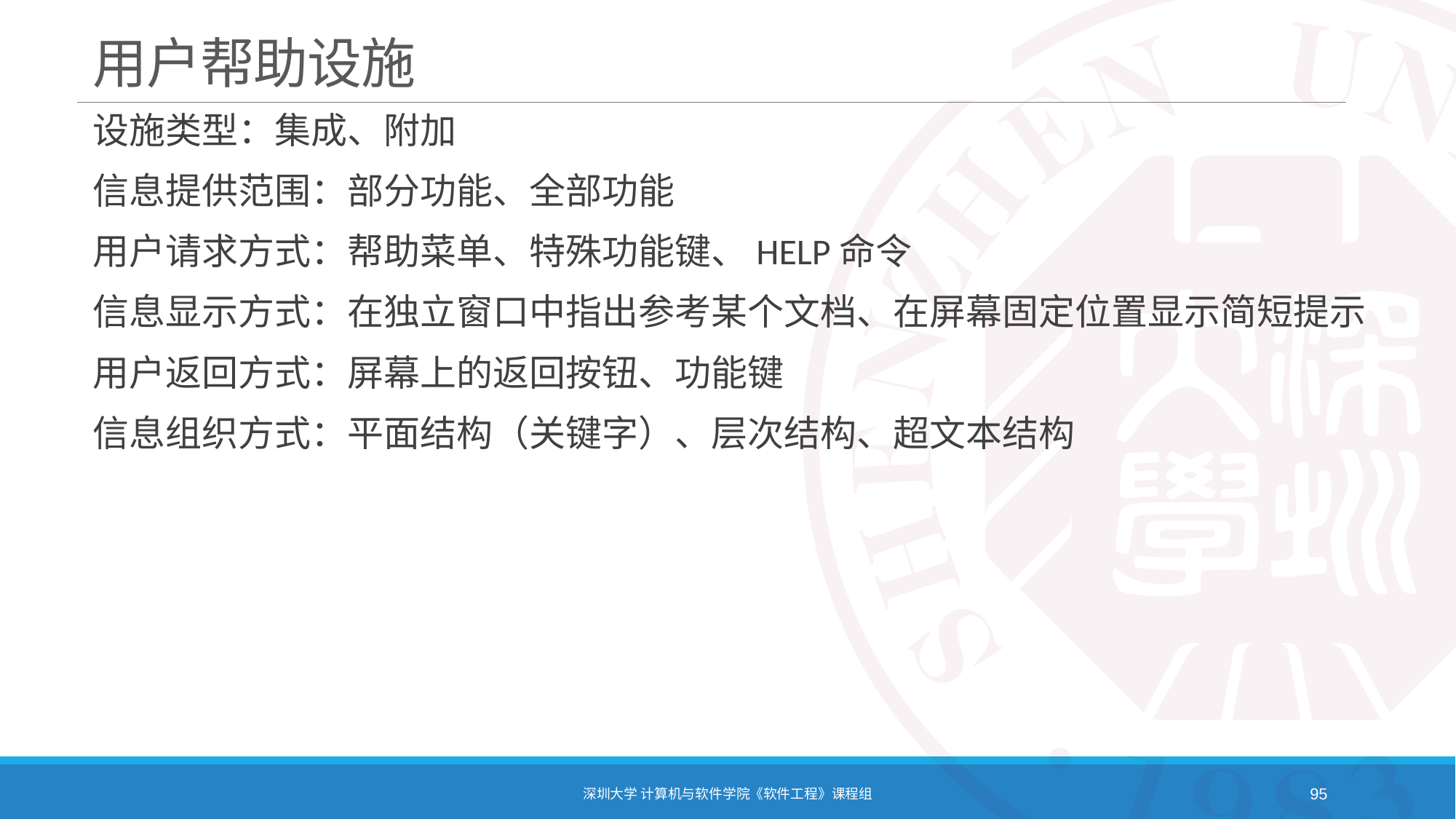

# 用户帮助设施
设施类型：集成、附加
信息提供范围：部分功能、全部功能
用户请求方式：帮助菜单、特殊功能键、HELP命令
信息显示方式：在独立窗口中指出参考某个文档、在屏幕固定位置显示简短提示
用户返回方式：屏幕上的返回按钮、功能键
信息组织方式：平面结构（关键字）、层次结构、超文本结构
深圳大学 计算机与软件学院《软件工程》课程组
95